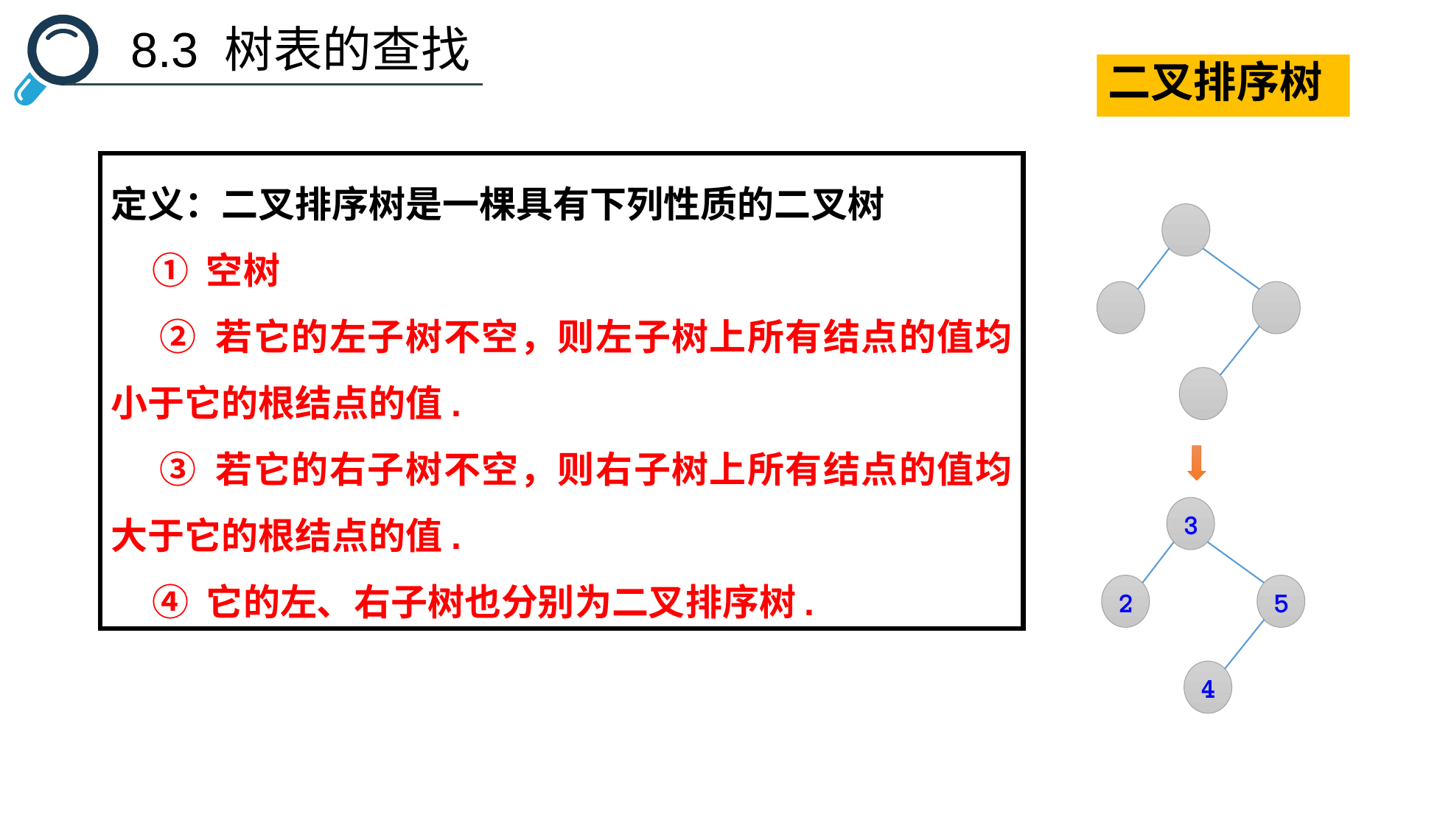

8.3 树表的查找
二叉排序树
定义：二叉排序树是一棵具有下列性质的二叉树
     ① 空树
     ② 若它的左子树不空，则左子树上所有结点的值均小于它的根结点的值.
     ③ 若它的右子树不空，则右子树上所有结点的值均大于它的根结点的值.
     ④ 它的左、右子树也分别为二叉排序树.

3
2
5
4